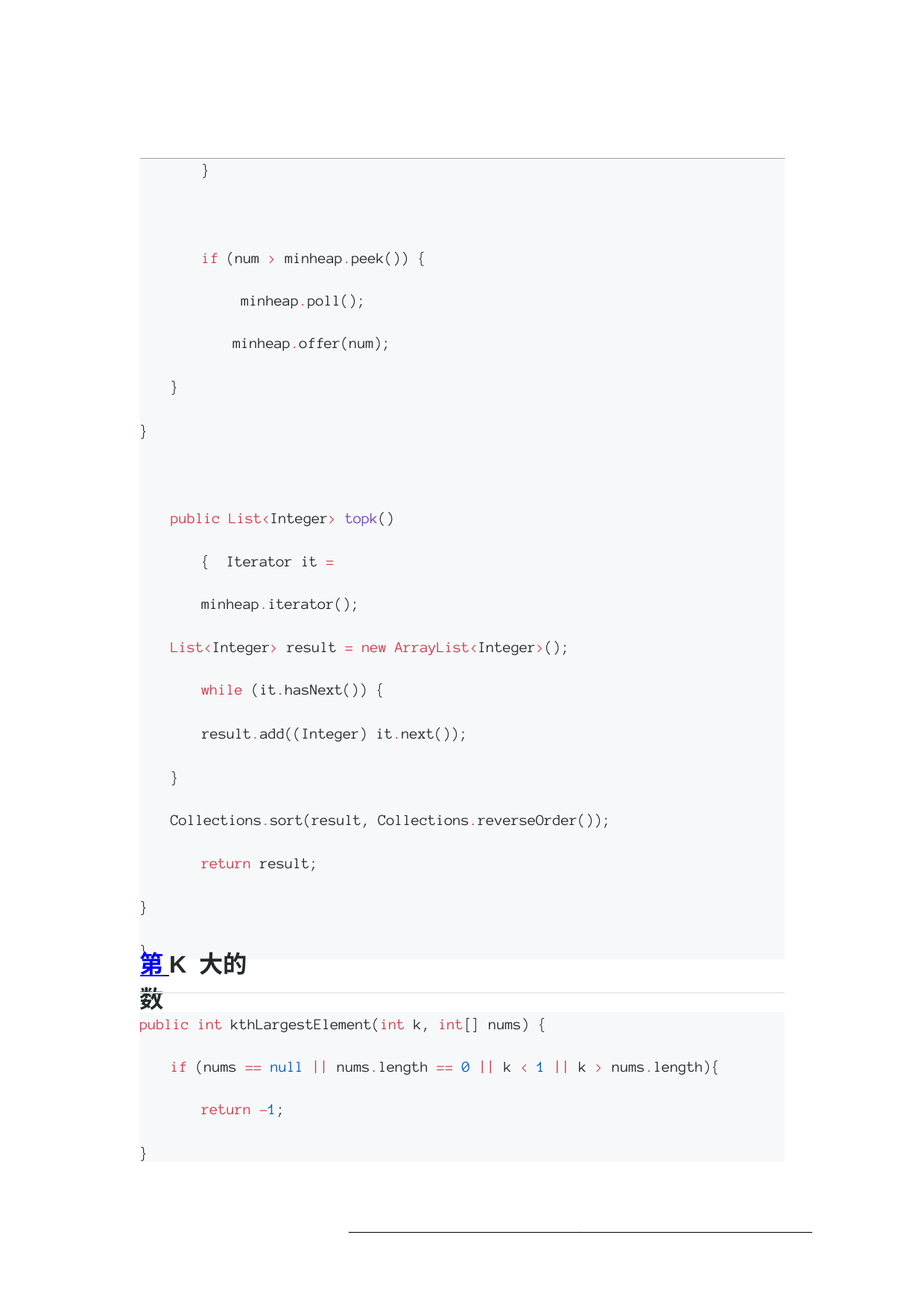

}

if (num > minheap.peek()) {  minheap.poll();  minheap.offer(num);

}

}

public List<Integer> topk() {  Iterator it = minheap.iterator();
List<Integer> result = new ArrayList<Integer>();  while (it.hasNext()) {

result.add((Integer) it.next());

}
Collections.sort(result, Collections.reverseOrder());  return result;

}

}
第 K 大的数

public int kthLargestElement(int k, int[] nums) {
if (nums == null || nums.length == 0 || k < 1 || k > nums.length){  return -1;

}